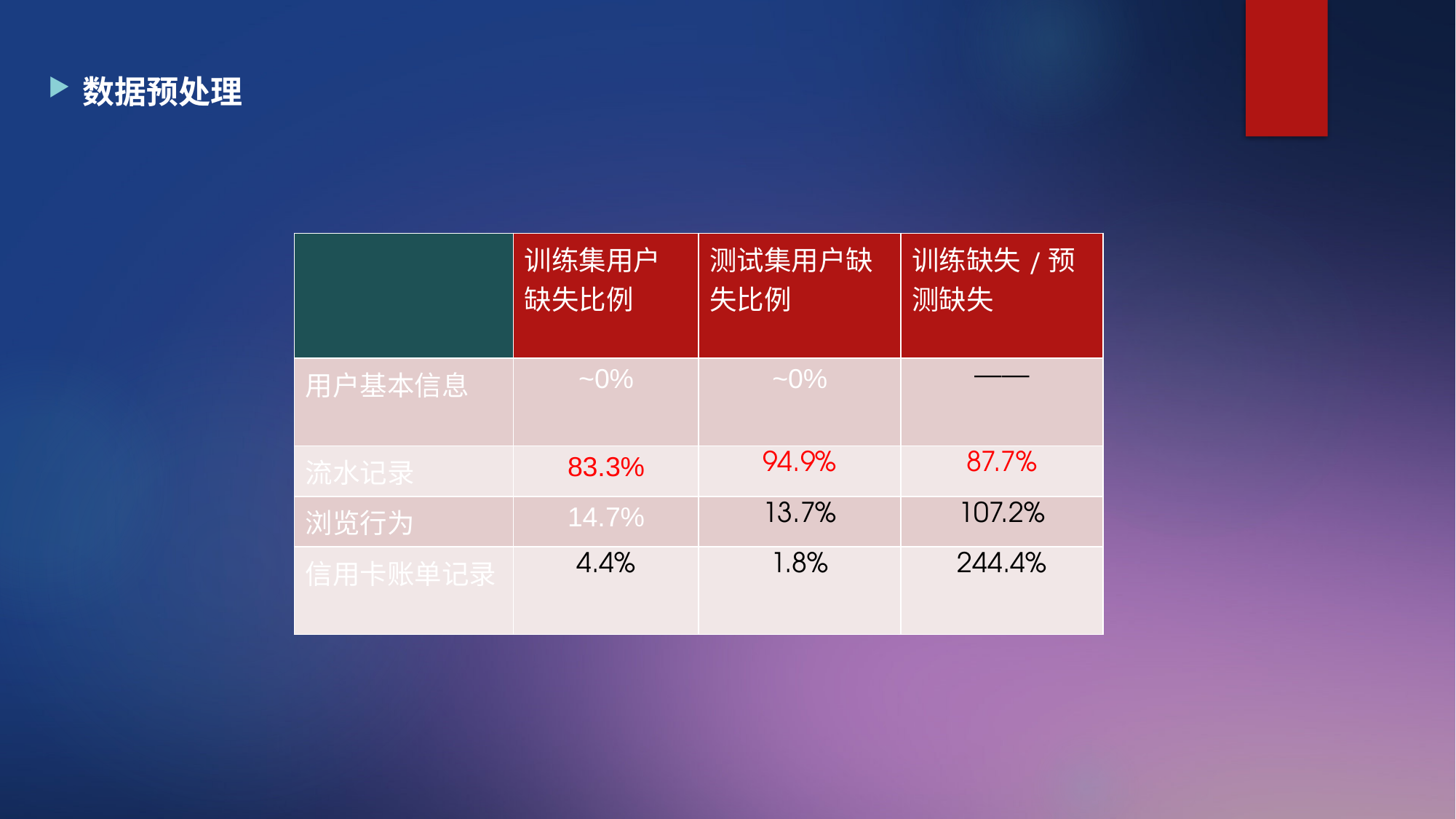

数据预处理
|  | 训练集用户缺失比例 | 测试集用户缺失比例 | 训练缺失/预测缺失 |
| --- | --- | --- | --- |
| 用户基本信息 | ~0% | ~0% | —— |
| 流水记录 | 83.3% | 94.9% | 87.7% |
| 浏览行为 | 14.7% | 13.7% | 107.2% |
| 信用卡账单记录 | 4.4% | 1.8% | 244.4% |